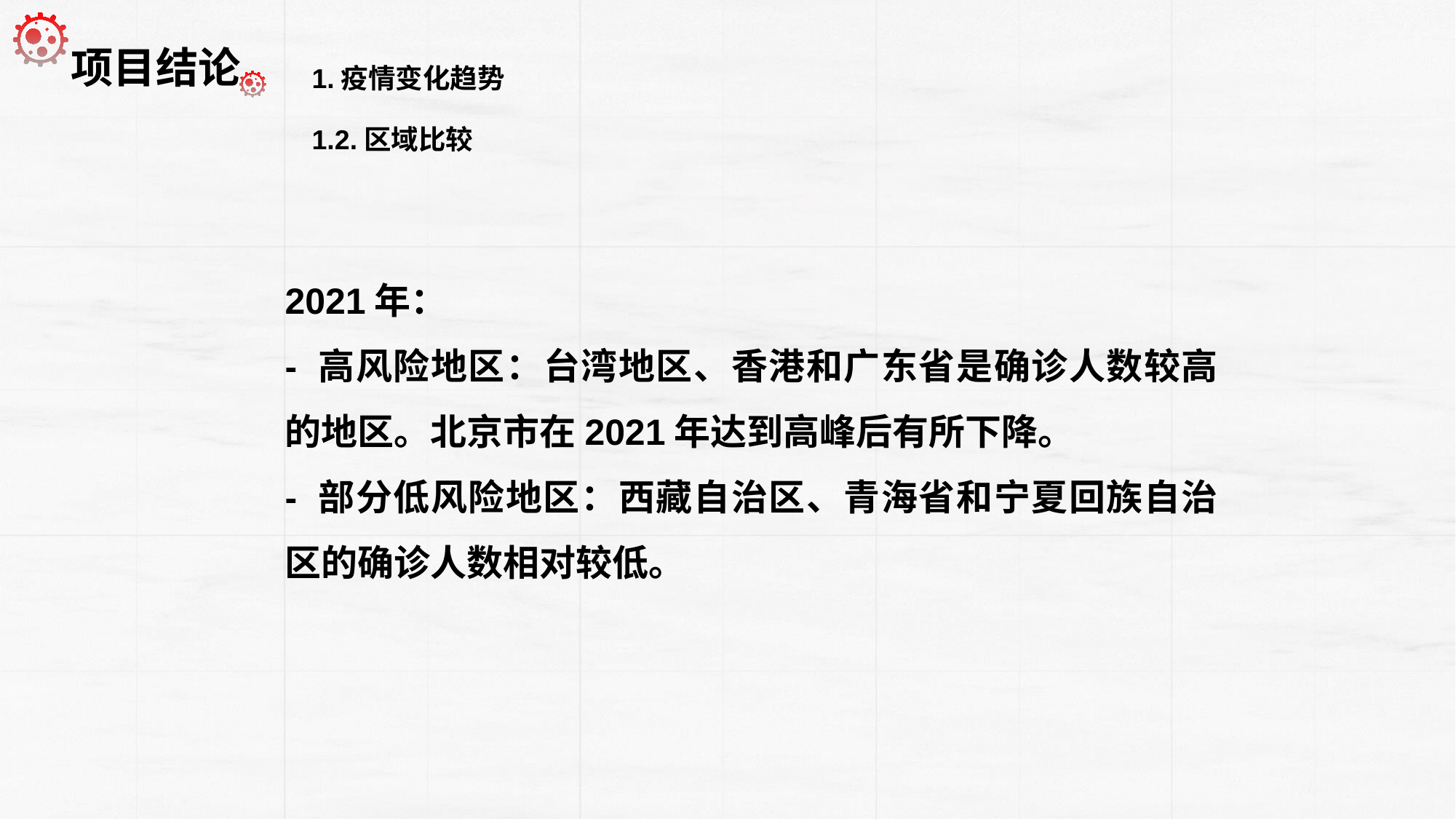

1.疫情变化趋势
 项目结论

1.2.区域比较
2021年：
- 高风险地区：台湾地区、香港和广东省是确诊人数较高的地区。北京市在2021年达到高峰后有所下降。
- 部分低风险地区：西藏自治区、青海省和宁夏回族自治区的确诊人数相对较低。